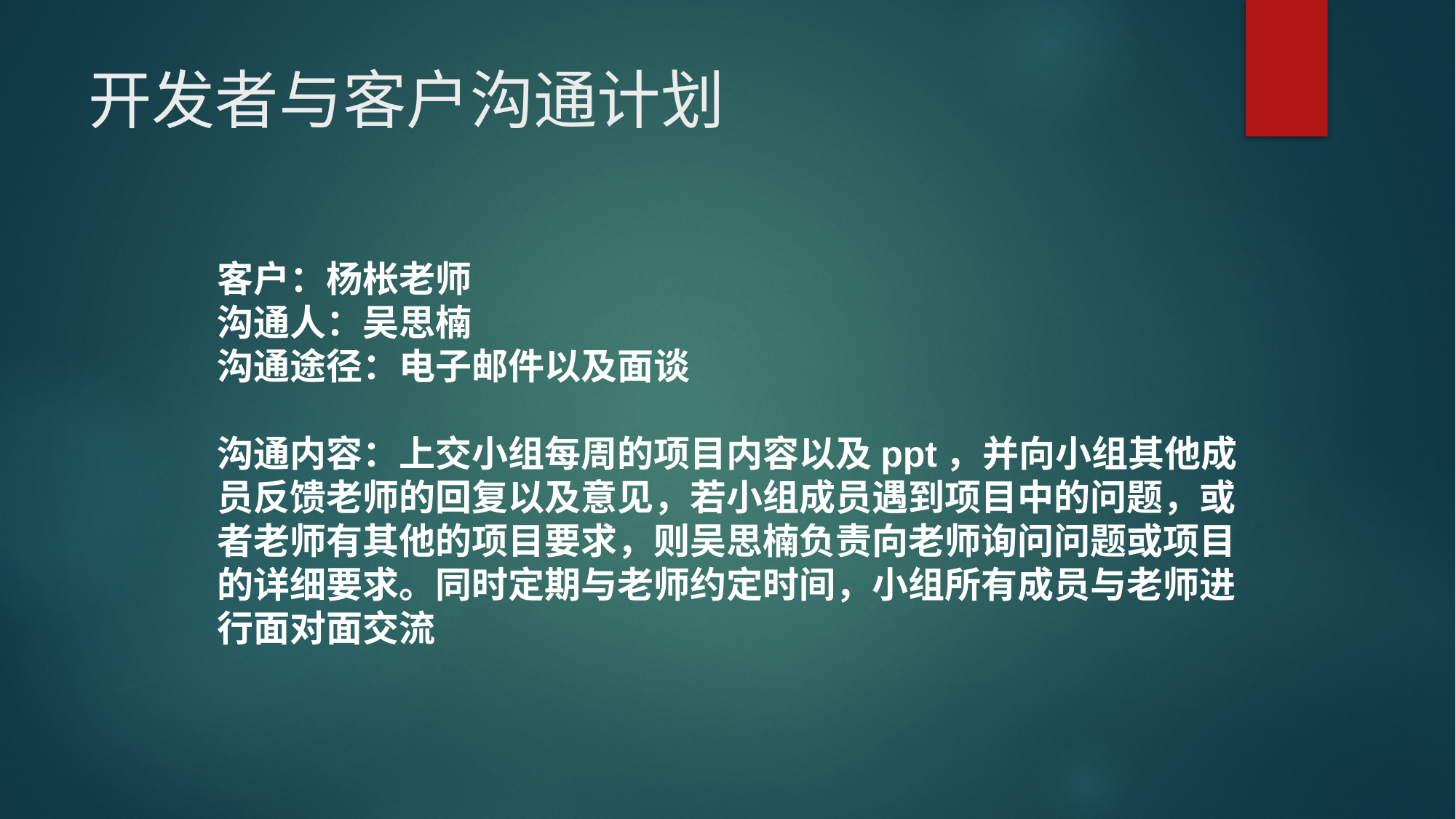

# 开发者与客户沟通计划
客户：杨枨老师
沟通人：吴思楠
沟通途径：电子邮件以及面谈

沟通内容：上交小组每周的项目内容以及ppt，并向小组其他成员反馈老师的回复以及意见，若小组成员遇到项目中的问题，或者老师有其他的项目要求，则吴思楠负责向老师询问问题或项目的详细要求。同时定期与老师约定时间，小组所有成员与老师进行面对面交流